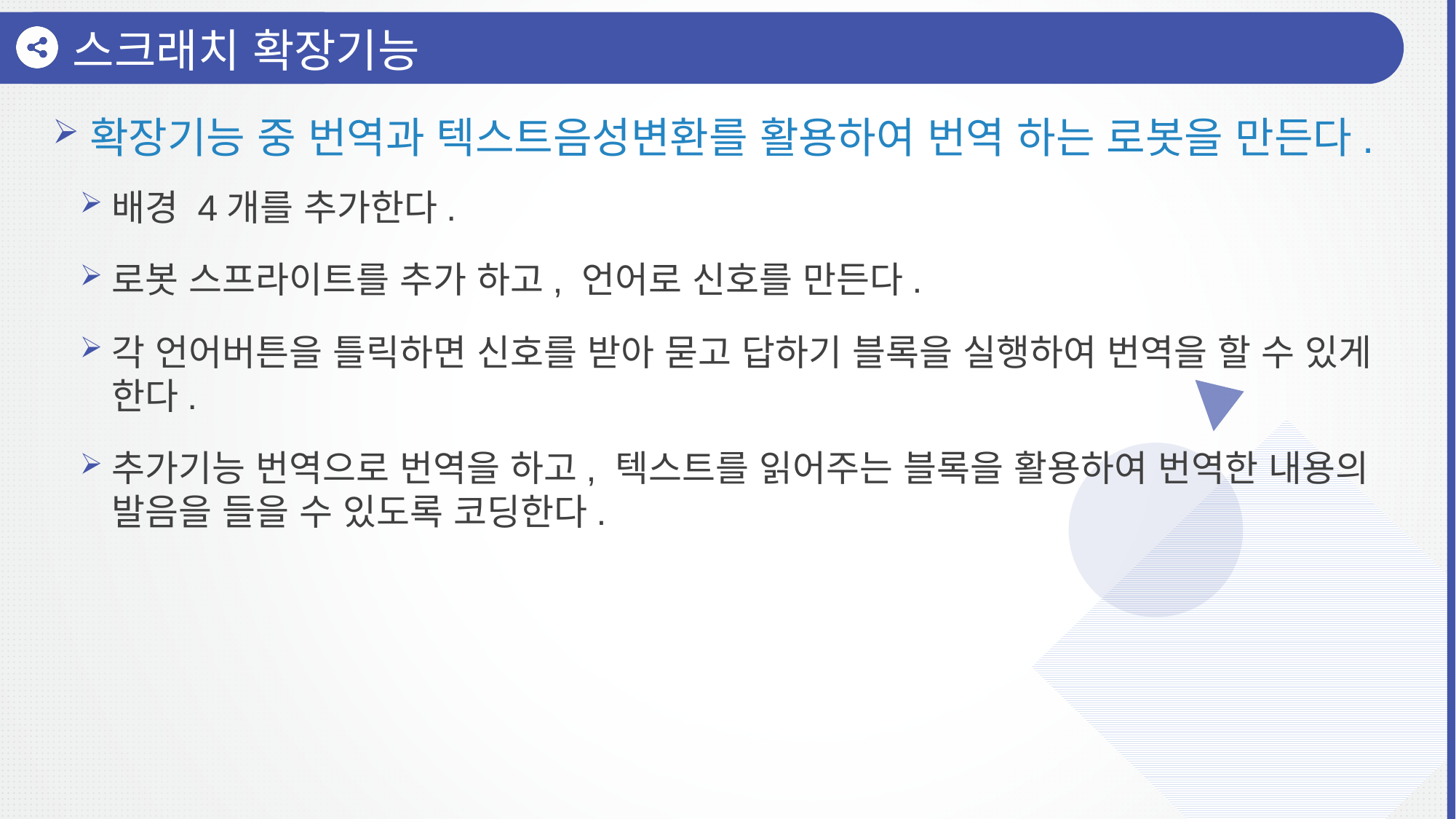

스크래치 확장기능
확장기능 중 번역과 텍스트음성변환를 활용하여 번역 하는 로봇을 만든다.
배경 4개를 추가한다.
로봇 스프라이트를 추가 하고, 언어로 신호를 만든다.
각 언어버튼을 틀릭하면 신호를 받아 묻고 답하기 블록을 실행하여 번역을 할 수 있게 한다.
추가기능 번역으로 번역을 하고, 텍스트를 읽어주는 블록을 활용하여 번역한 내용의 발음을 들을 수 있도록 코딩한다.